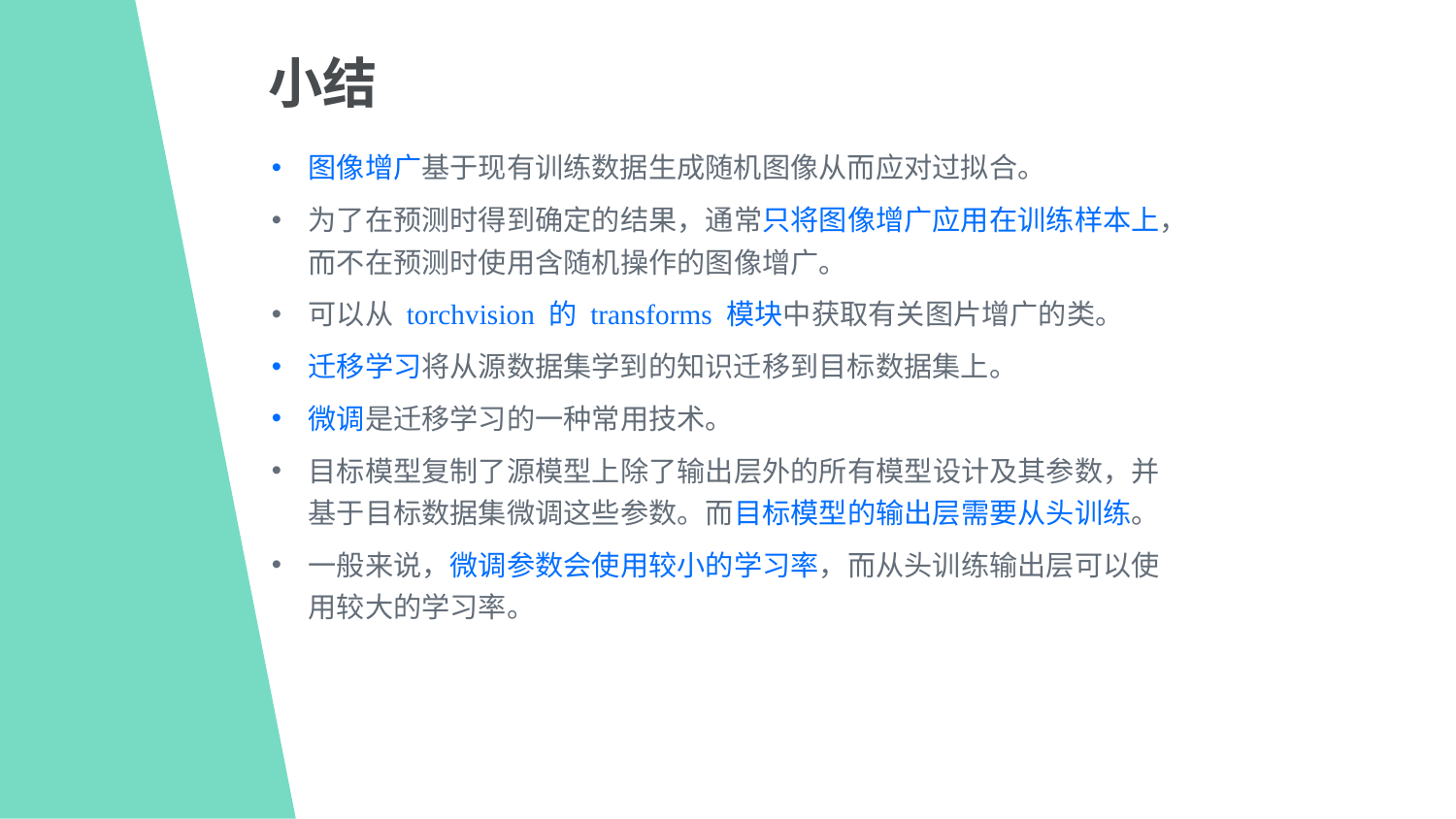

小结
图像增广基于现有训练数据生成随机图像从而应对过拟合。
为了在预测时得到确定的结果，通常只将图像增广应用在训练样本上，而不在预测时使用含随机操作的图像增广。
可以从 torchvision 的 transforms 模块中获取有关图片增广的类。
迁移学习将从源数据集学到的知识迁移到目标数据集上。
微调是迁移学习的一种常用技术。
目标模型复制了源模型上除了输出层外的所有模型设计及其参数，并基于目标数据集微调这些参数。而目标模型的输出层需要从头训练。
一般来说，微调参数会使用较小的学习率，而从头训练输出层可以使用较大的学习率。